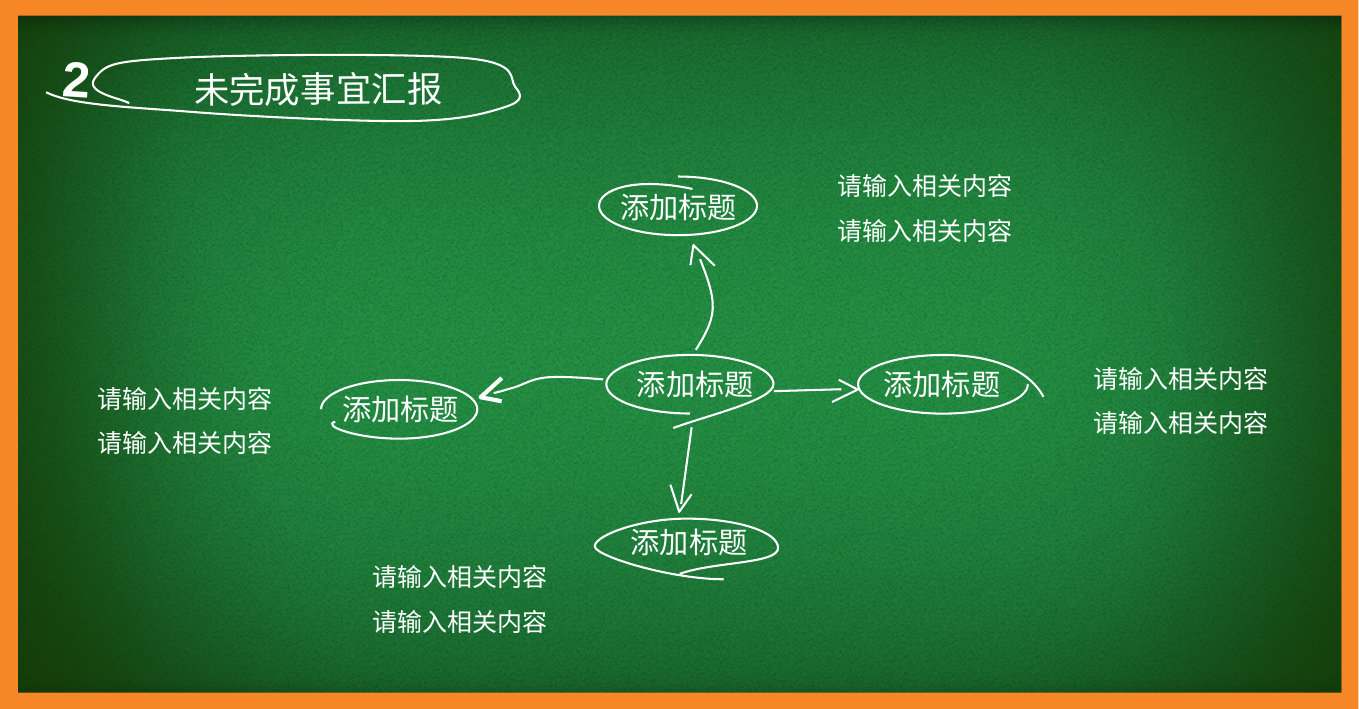

2
未完成事宜汇报
请输入相关内容
请输入相关内容

添加标题

请输入相关内容
请输入相关内容

添加标题

添加标题
请输入相关内容
请输入相关内容

添加标题

添加标题

请输入相关内容
请输入相关内容